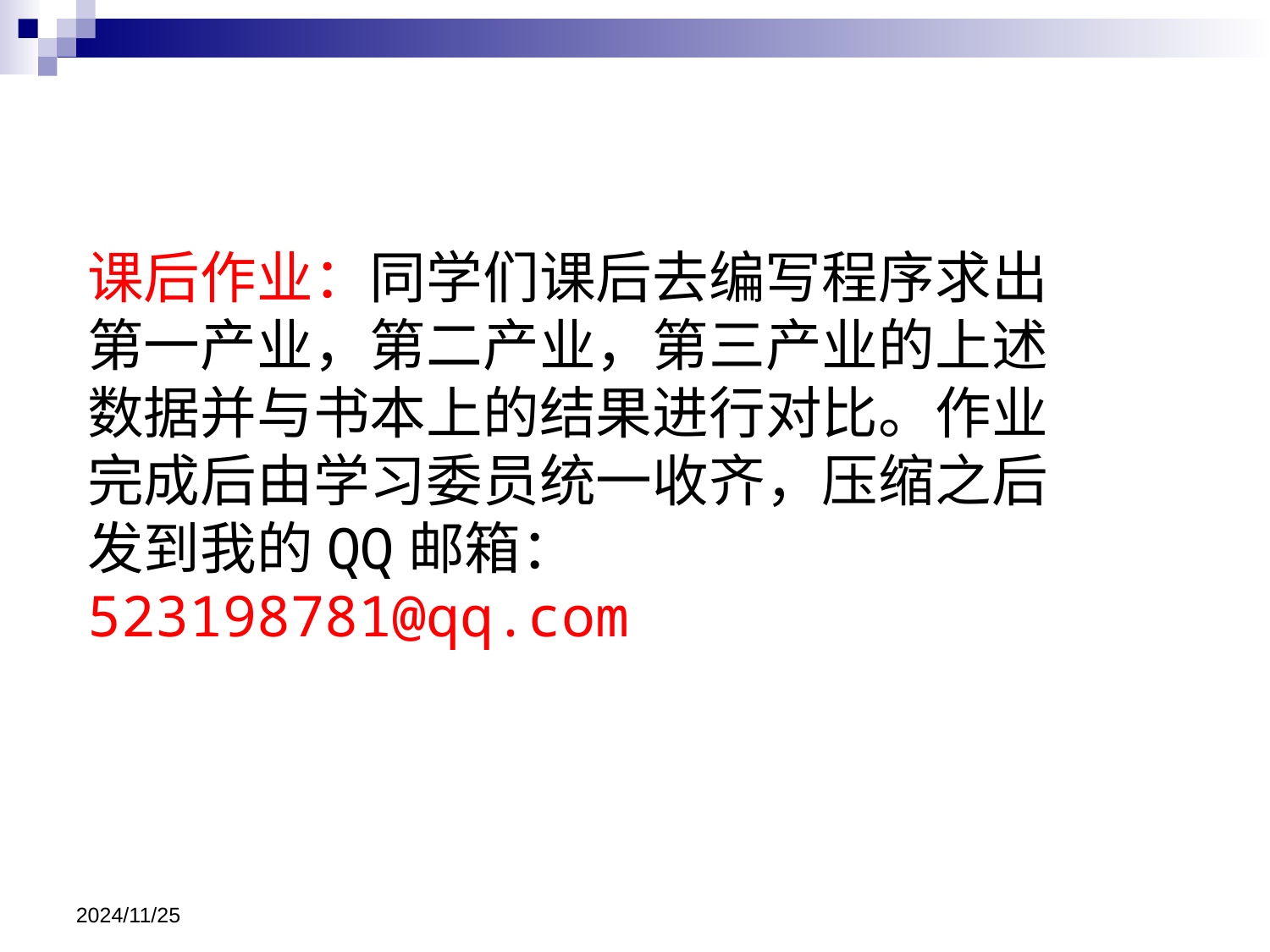

课后作业：同学们课后去编写程序求出第一产业，第二产业，第三产业的上述数据并与书本上的结果进行对比。作业完成后由学习委员统一收齐，压缩之后发到我的QQ邮箱：523198781@qq.com
2024/11/25